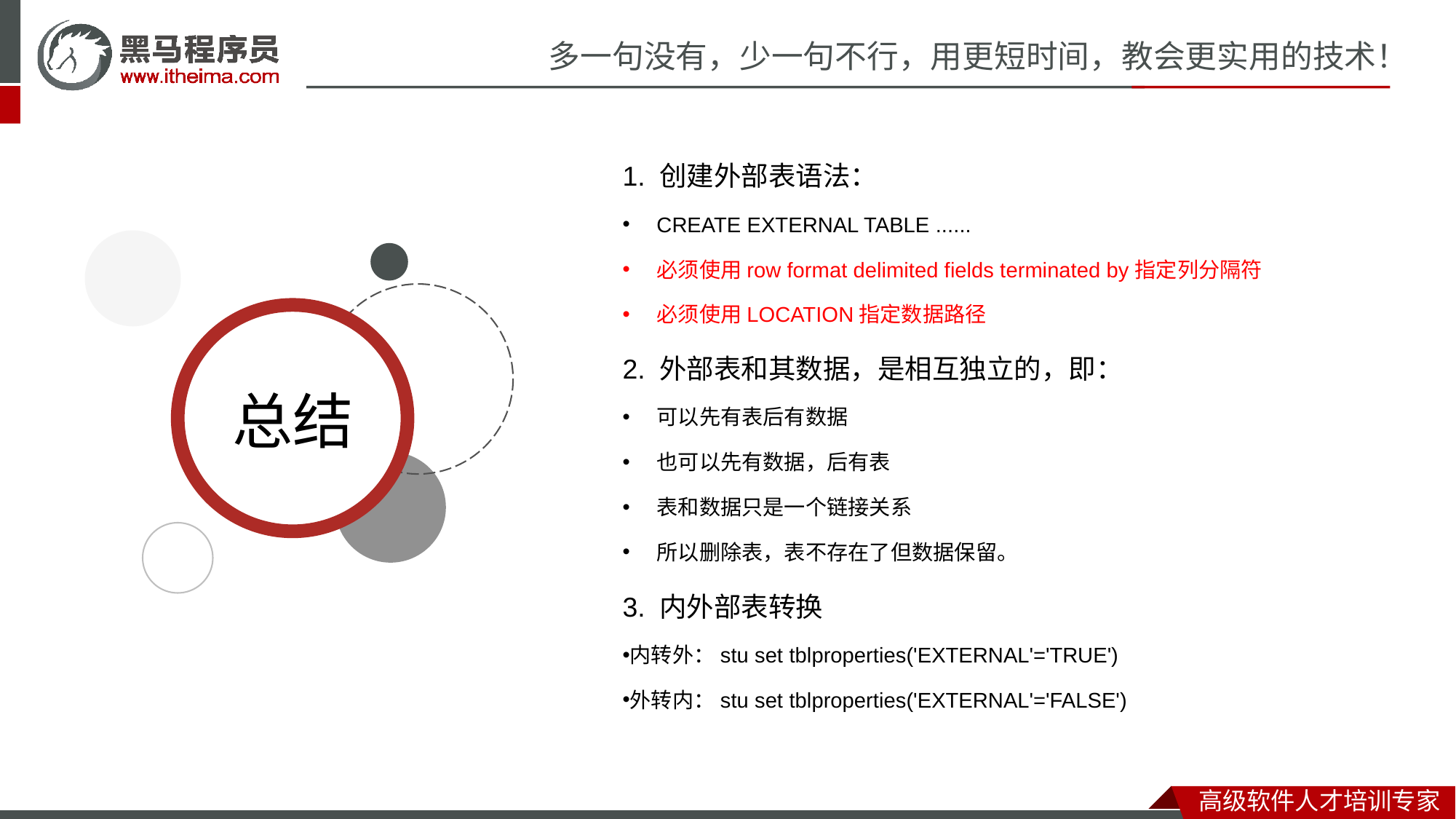

1. 创建外部表语法：
CREATE EXTERNAL TABLE ......
必须使用row format delimited fields terminated by指定列分隔符
必须使用LOCATION指定数据路径
2. 外部表和其数据，是相互独立的，即：
可以先有表后有数据
也可以先有数据，后有表
表和数据只是一个链接关系
所以删除表，表不存在了但数据保留。
3. 内外部表转换
内转外：stu set tblproperties('EXTERNAL'='TRUE')
外转内：stu set tblproperties('EXTERNAL'='FALSE')